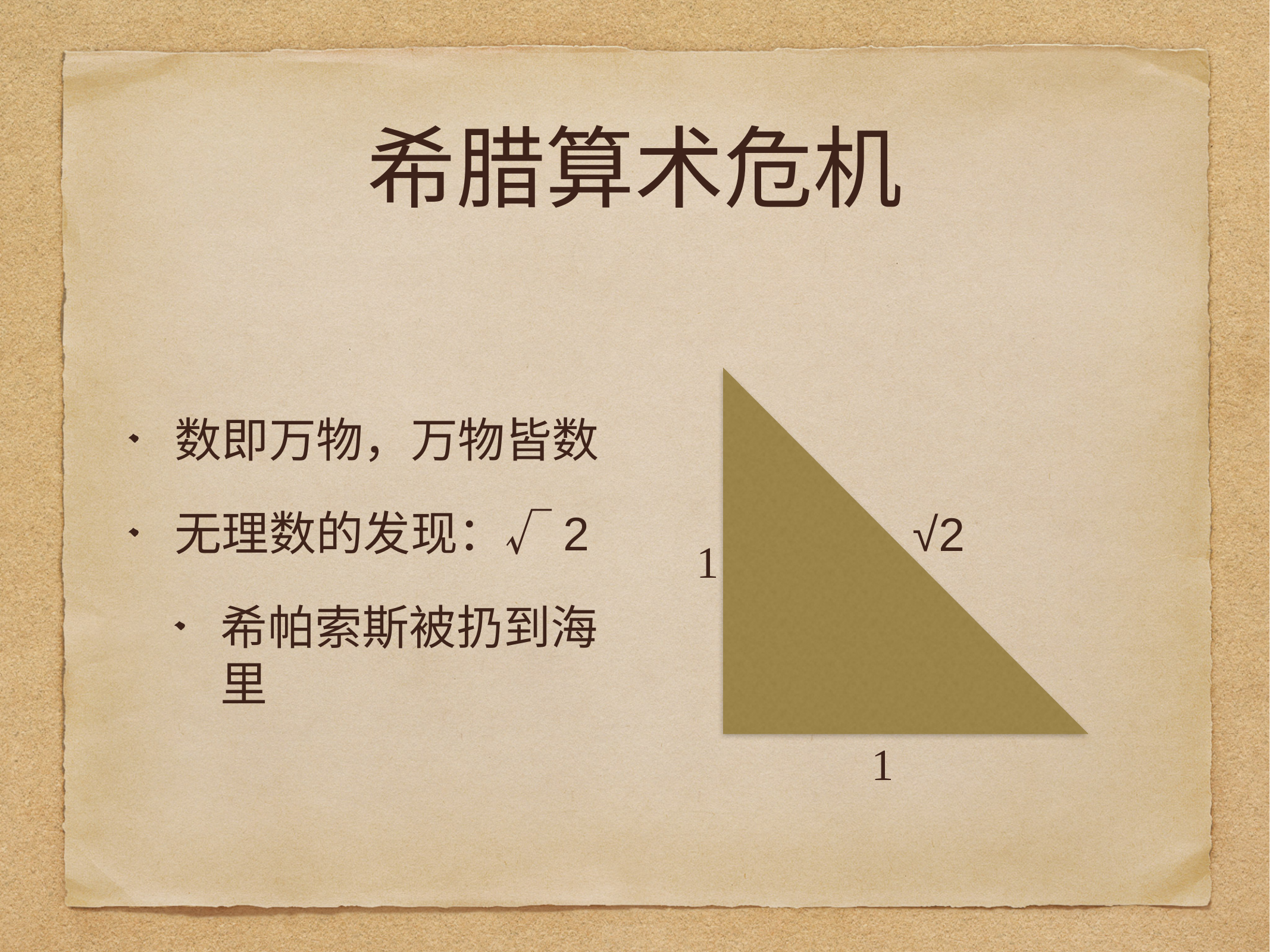

# 希腊算术危机
数即万物，万物皆数
无理数的发现：√2
希帕索斯被扔到海里

√2
1
1